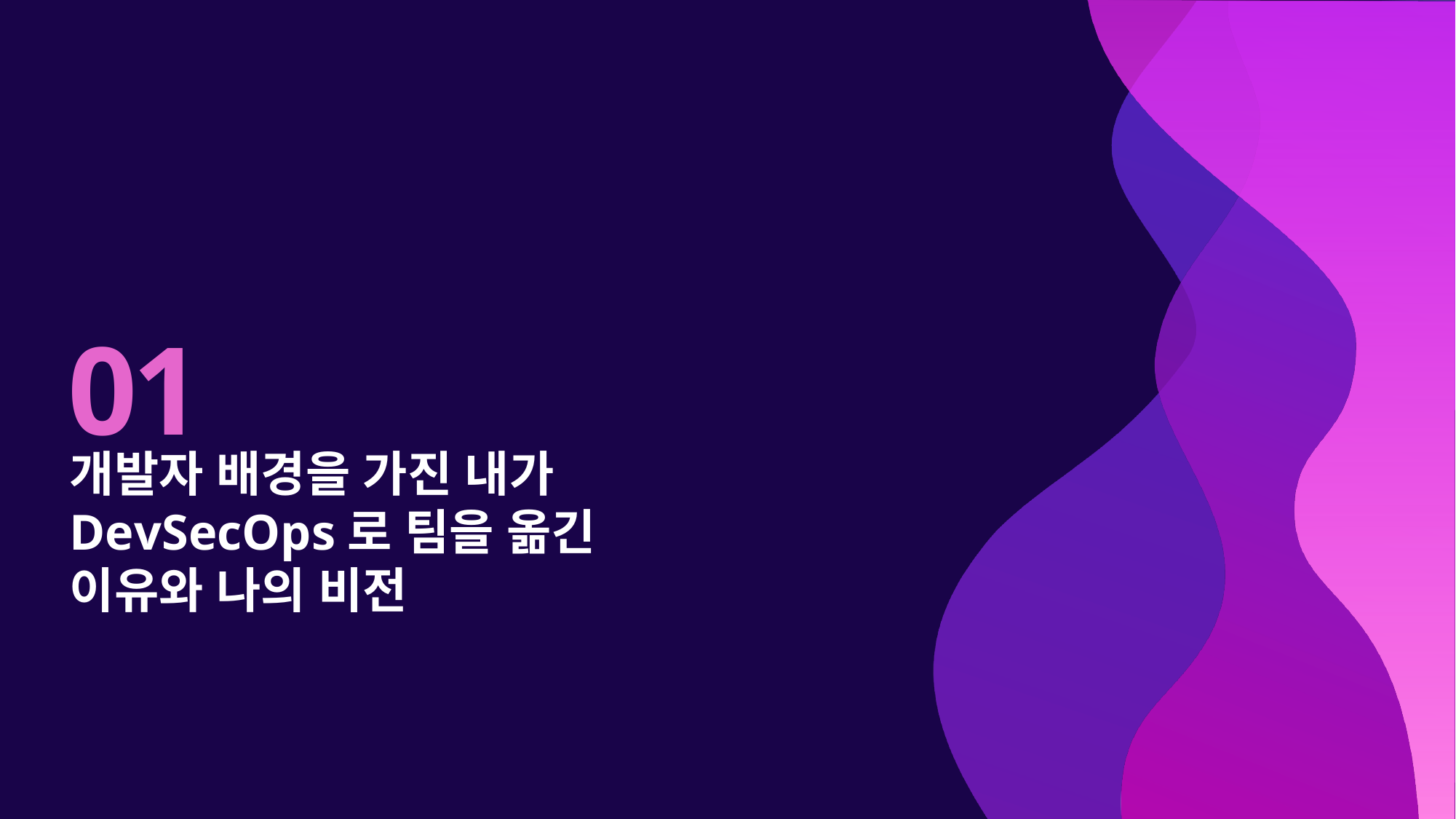

# 01
개발자 배경을 가진 내가 DevSecOps로 팀을 옮긴 이유와 나의 비전